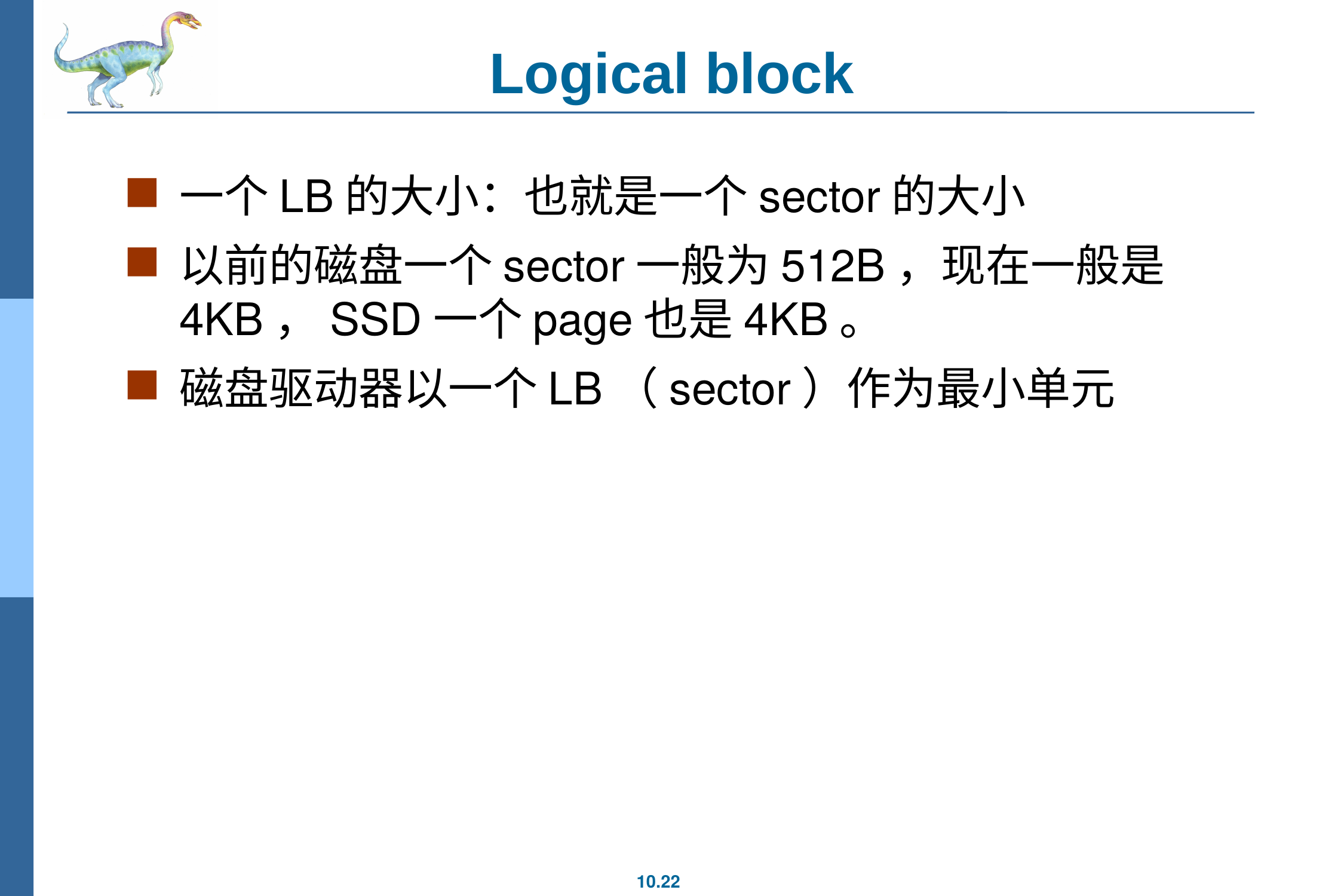

# Logical block
一个LB的大小：也就是一个sector的大小
以前的磁盘一个sector一般为512B，现在一般是4KB，SSD一个page也是4KB。
磁盘驱动器以一个LB（sector）作为最小单元